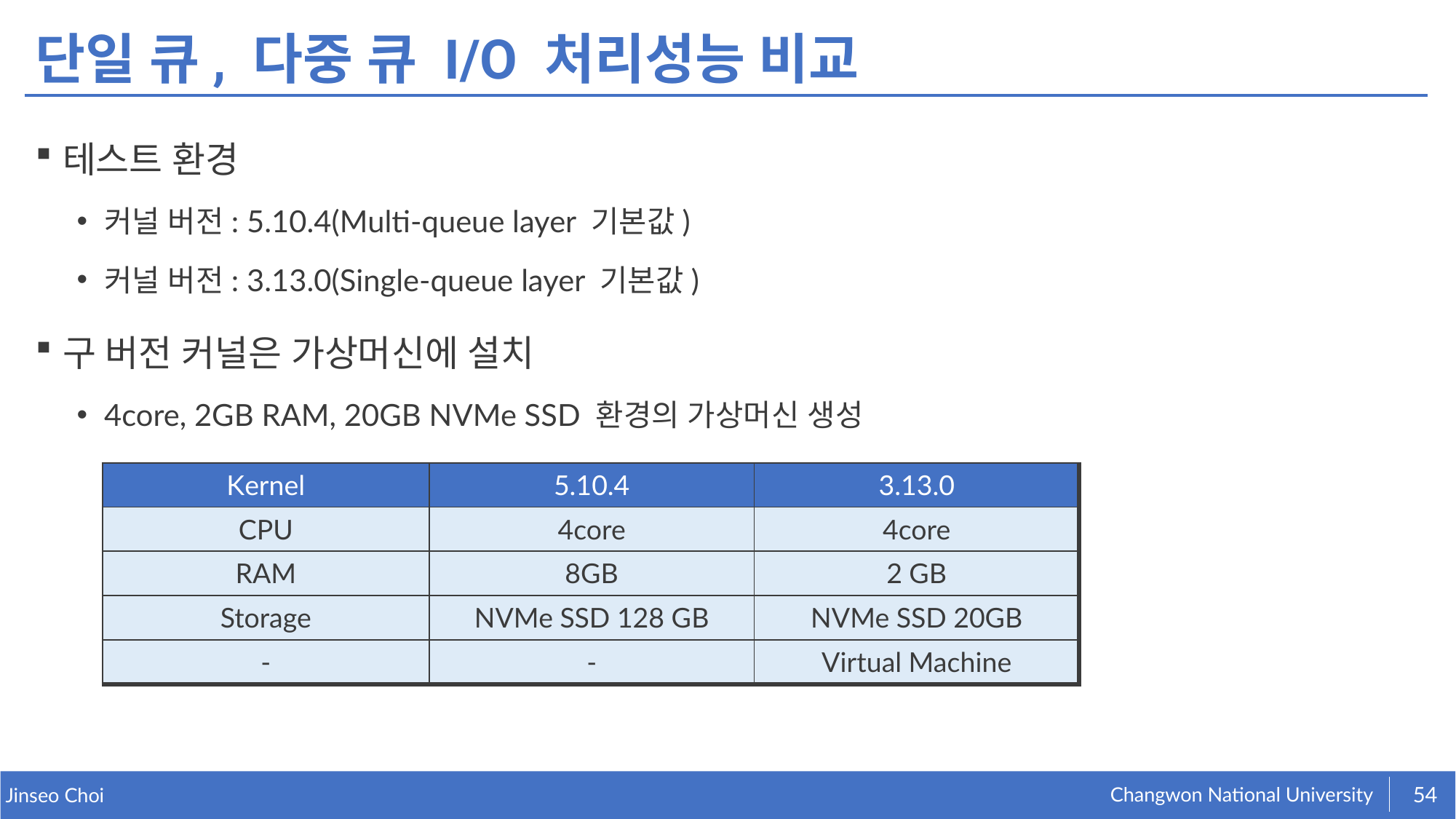

# 단일 큐, 다중 큐 I/O 처리성능 비교
테스트 환경
커널 버전: 5.10.4(Multi-queue layer 기본값)
커널 버전: 3.13.0(Single-queue layer 기본값)
구 버전 커널은 가상머신에 설치
4core, 2GB RAM, 20GB NVMe SSD 환경의 가상머신 생성

| Kernel | 5.10.4 | 3.13.0 |
| --- | --- | --- |
| CPU | 4core | 4core |
| RAM | 8GB | 2 GB |
| Storage | NVMe SSD 128 GB | NVMe SSD 20GB |
| - | - | Virtual Machine |
54